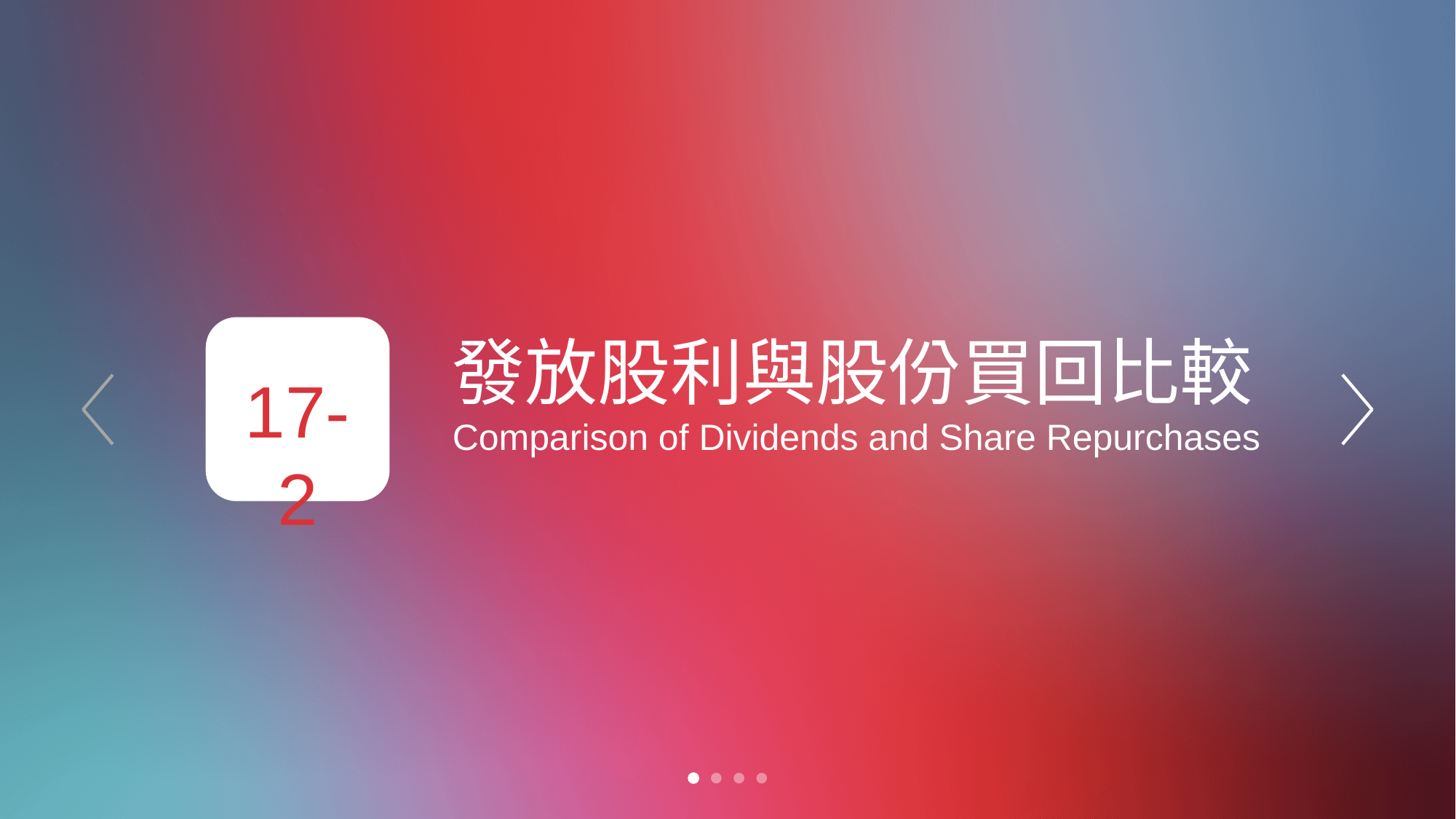

17-2
發放股利與股份買回比較
Comparison of Dividends and Share Repurchases